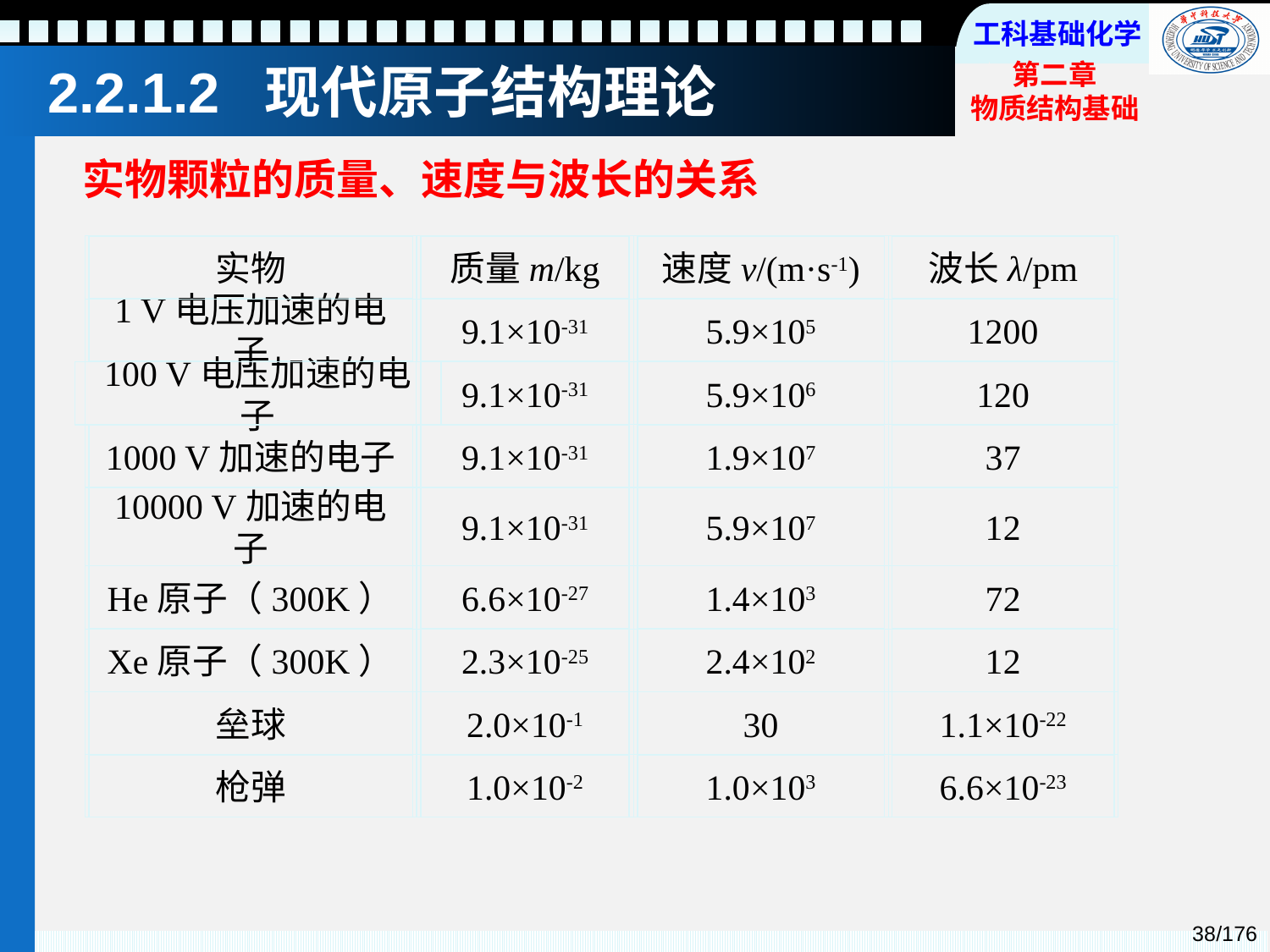

2.2.1.2  现代原子结构理论
实物颗粒的质量、速度与波长的关系

实物

质量m/kg

速度v/(m·s-1)

波长λ/pm
1 V电压加速的电子

9.1×10-31

5.9×105

1200

100 V电压加速的电子

9.1×10-31

5.9×106

120

1000 V加速的电子

9.1×10-31

1.9×107

37

10000 V加速的电子

9.1×10-31

5.9×107

12

He原子（300K）

6.6×10-27

1.4×103

72
Xe原子（300K）

2.3×10-25

2.4×102

12

垒球

2.0×10-1

30

1.1×10-22

枪弹

1.0×10-2

1.0×103

6.6×10-23